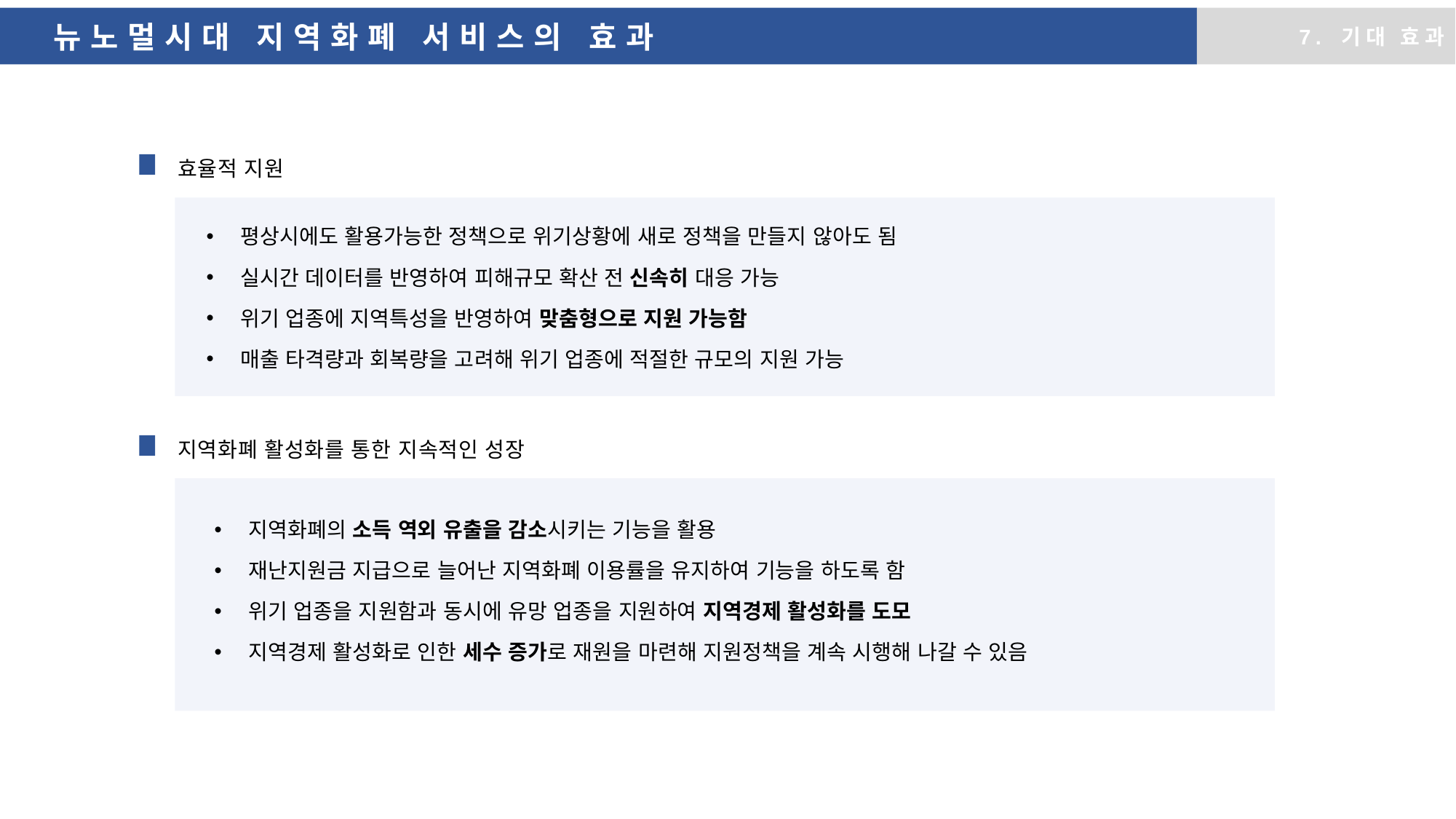

뉴노멀시대 지역화폐 서비스의 효과
7. 기대 효과
효율적 지원

평상시에도 활용가능한 정책으로 위기상황에 새로 정책을 만들지 않아도 됨
실시간 데이터를 반영하여 피해규모 확산 전 신속히 대응 가능
위기 업종에 지역특성을 반영하여 맞춤형으로 지원 가능함
매출 타격량과 회복량을 고려해 위기 업종에 적절한 규모의 지원 가능
지역화폐 활성화를 통한 지속적인 성장

지역화폐의 소득 역외 유출을 감소시키는 기능을 활용
재난지원금 지급으로 늘어난 지역화폐 이용률을 유지하여 기능을 하도록 함
위기 업종을 지원함과 동시에 유망 업종을 지원하여 지역경제 활성화를 도모
지역경제 활성화로 인한 세수 증가로 재원을 마련해 지원정책을 계속 시행해 나갈 수 있음